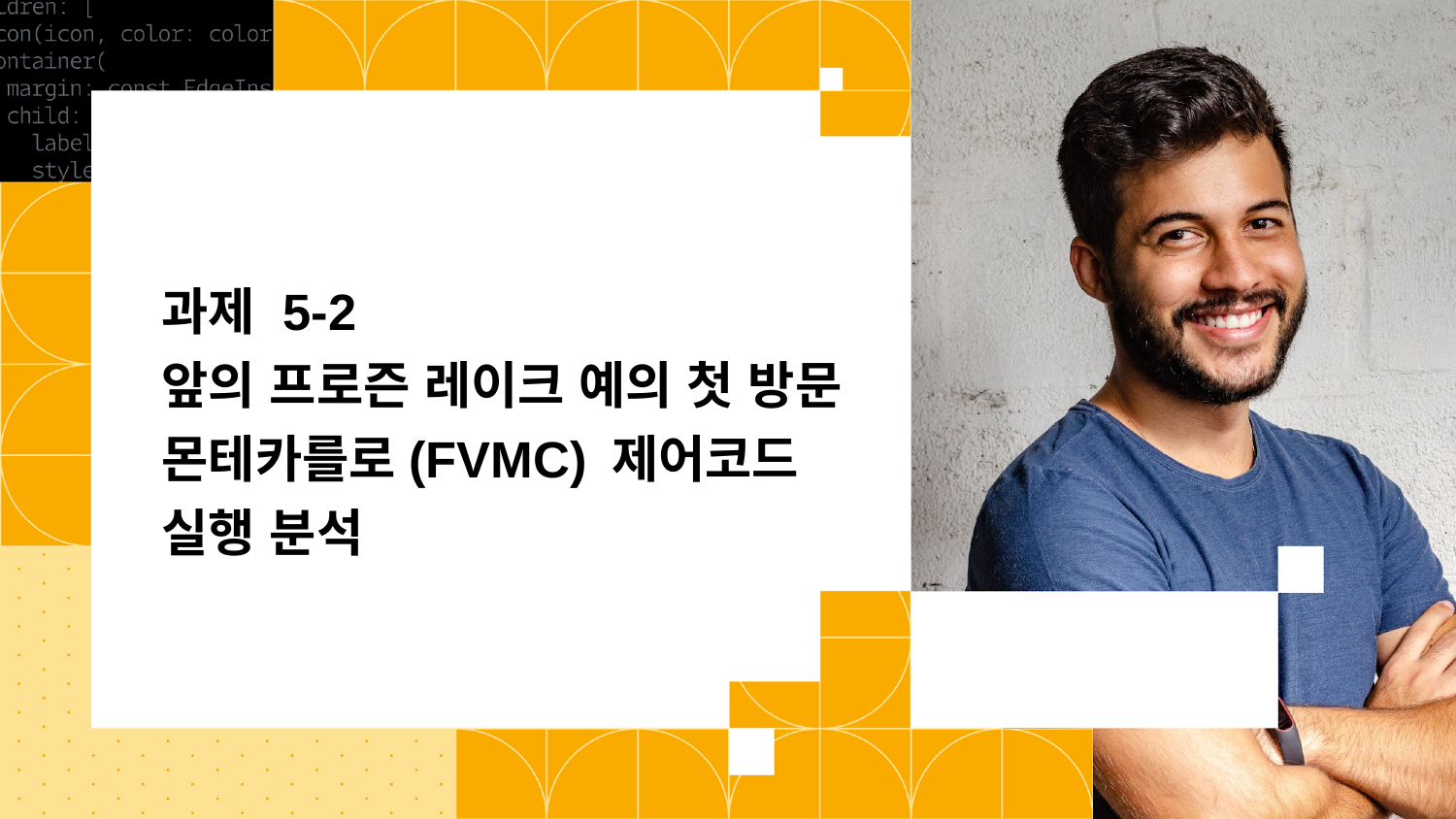

# 과제 5-2 앞의 프로즌 레이크 예의 첫 방문 몬테카를로(FVMC) 제어코드 실행 분석